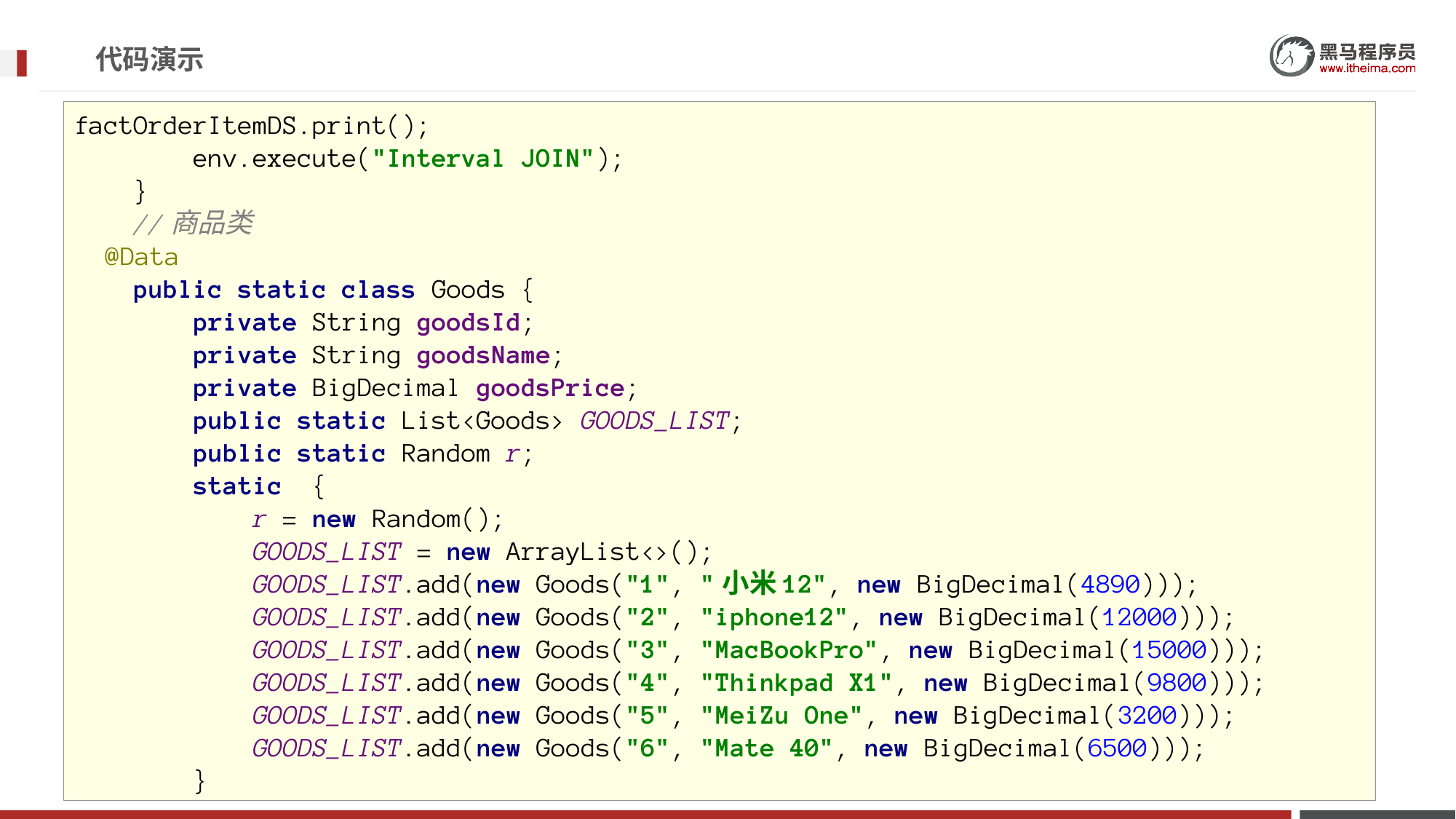

# 代码演示
factOrderItemDS.print();
        env.execute("Interval JOIN");
    }
    //商品类
    @Data
    public static class Goods {
        private String goodsId;
        private String goodsName;
        private BigDecimal goodsPrice;
        public static List<Goods> GOODS_LIST;
        public static Random r;
        static  {
            r = new Random();
            GOODS_LIST = new ArrayList<>();
            GOODS_LIST.add(new Goods("1", "小米12", new BigDecimal(4890)));
            GOODS_LIST.add(new Goods("2", "iphone12", new BigDecimal(12000)));
            GOODS_LIST.add(new Goods("3", "MacBookPro", new BigDecimal(15000)));
            GOODS_LIST.add(new Goods("4", "Thinkpad X1", new BigDecimal(9800)));
            GOODS_LIST.add(new Goods("5", "MeiZu One", new BigDecimal(3200)));
            GOODS_LIST.add(new Goods("6", "Mate 40", new BigDecimal(6500)));
        }